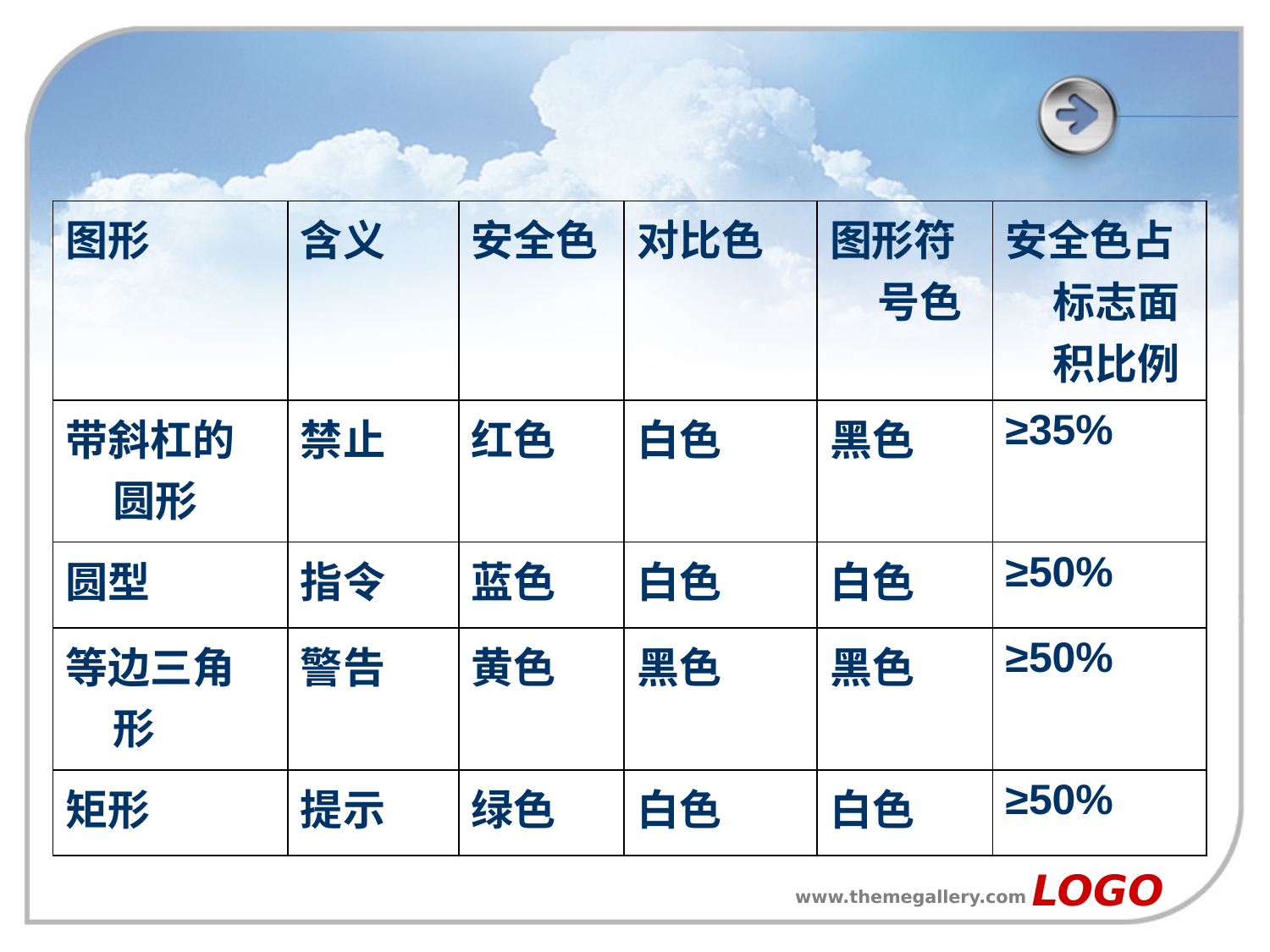

#
| 图形 | 含义 | 安全色 | 对比色 | 图形符号色 | 安全色占标志面积比例 |
| --- | --- | --- | --- | --- | --- |
| 带斜杠的圆形 | 禁止 | 红色 | 白色 | 黑色 | ≥35% |
| 圆型 | 指令 | 蓝色 | 白色 | 白色 | ≥50% |
| 等边三角形 | 警告 | 黄色 | 黑色 | 黑色 | ≥50% |
| 矩形 | 提示 | 绿色 | 白色 | 白色 | ≥50% |
LOGO
www.themegallery.com